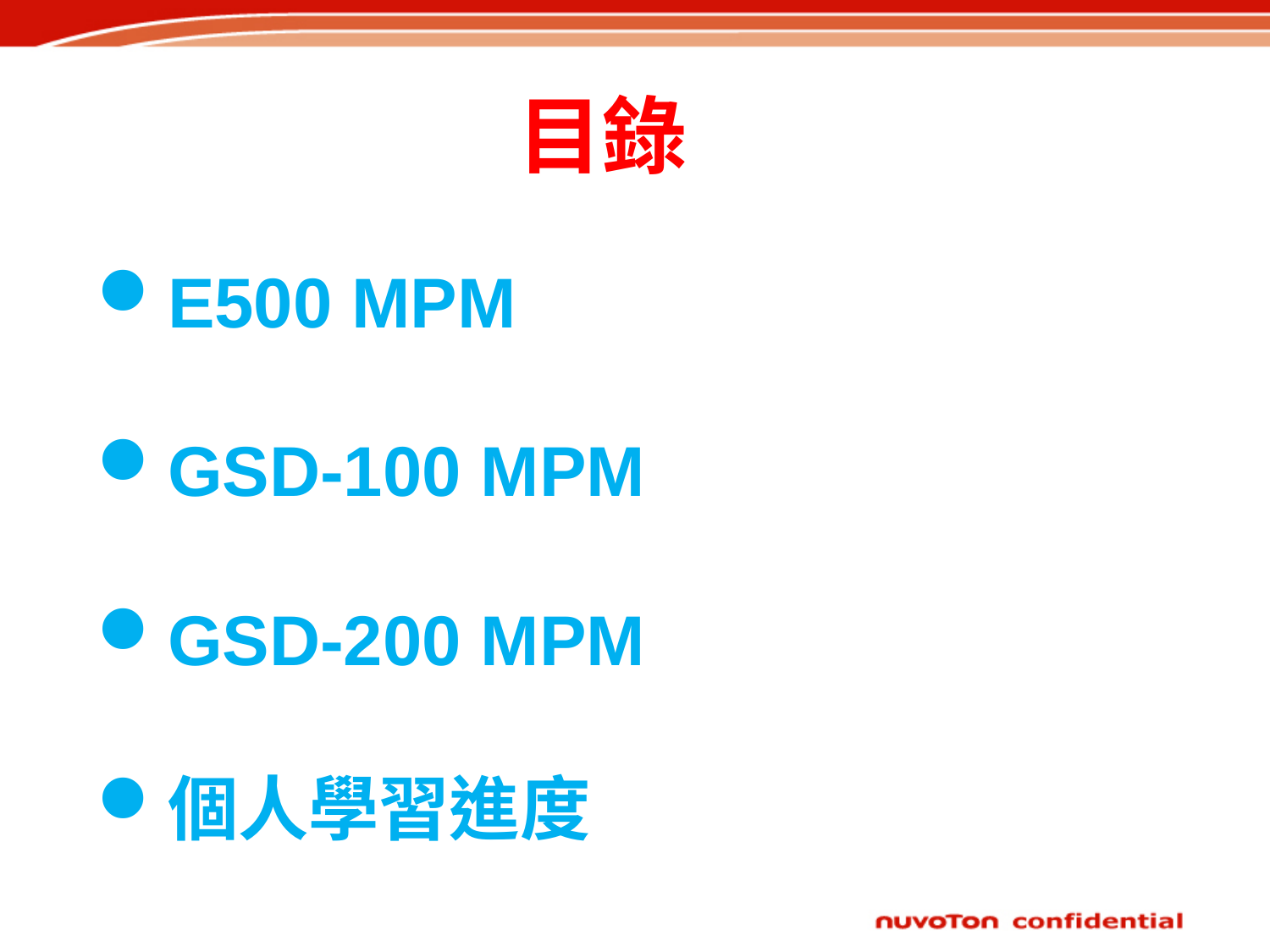

目錄
E500 MPM
GSD-100 MPM
GSD-200 MPM
個人學習進度